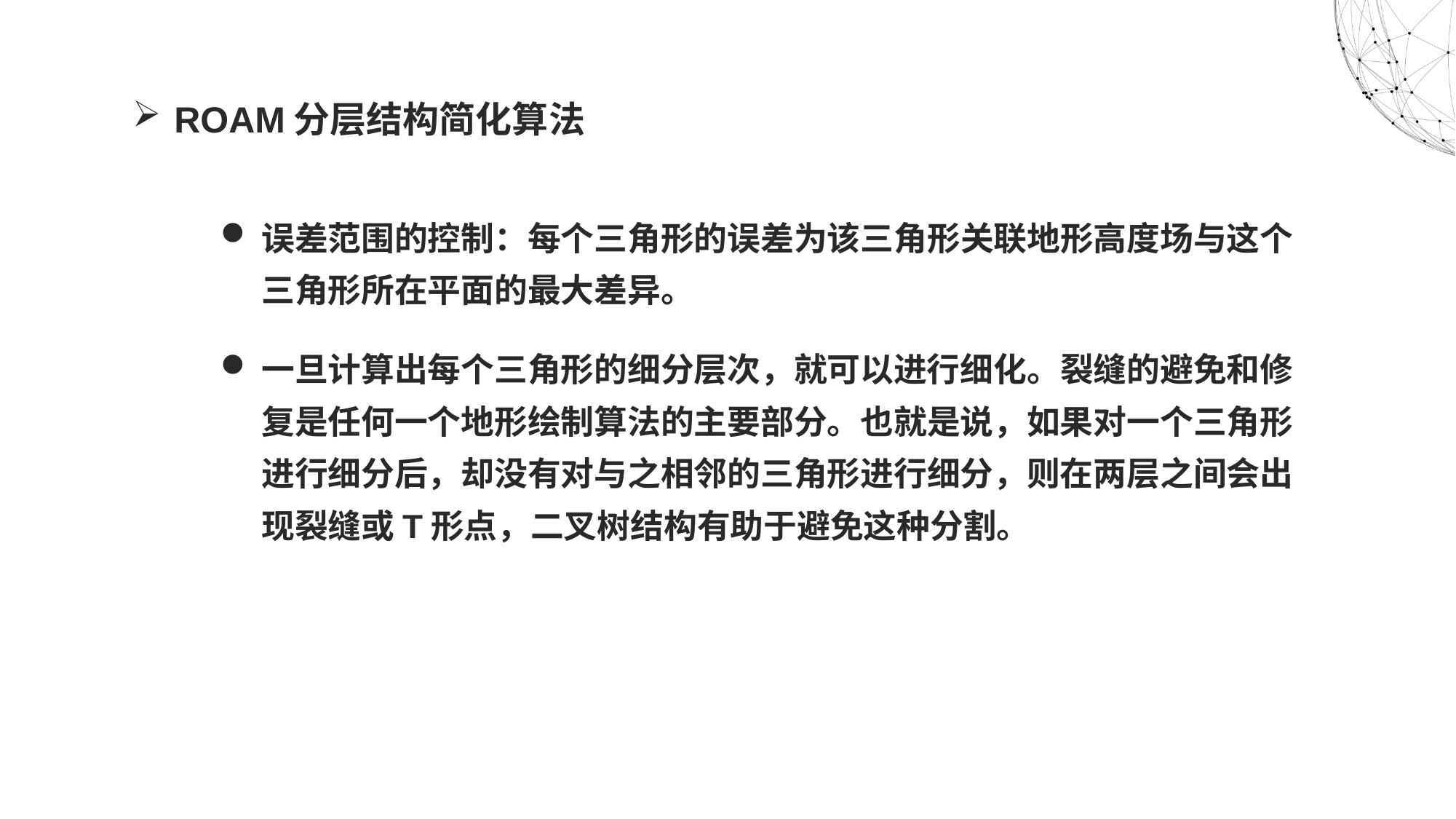

# ROAM分层结构简化算法
误差范围的控制：每个三角形的误差为该三角形关联地形高度场与这个三角形所在平面的最大差异。
一旦计算出每个三角形的细分层次，就可以进行细化。裂缝的避免和修复是任何一个地形绘制算法的主要部分。也就是说，如果对一个三角形进行细分后，却没有对与之相邻的三角形进行细分，则在两层之间会出现裂缝或T形点，二叉树结构有助于避免这种分割。